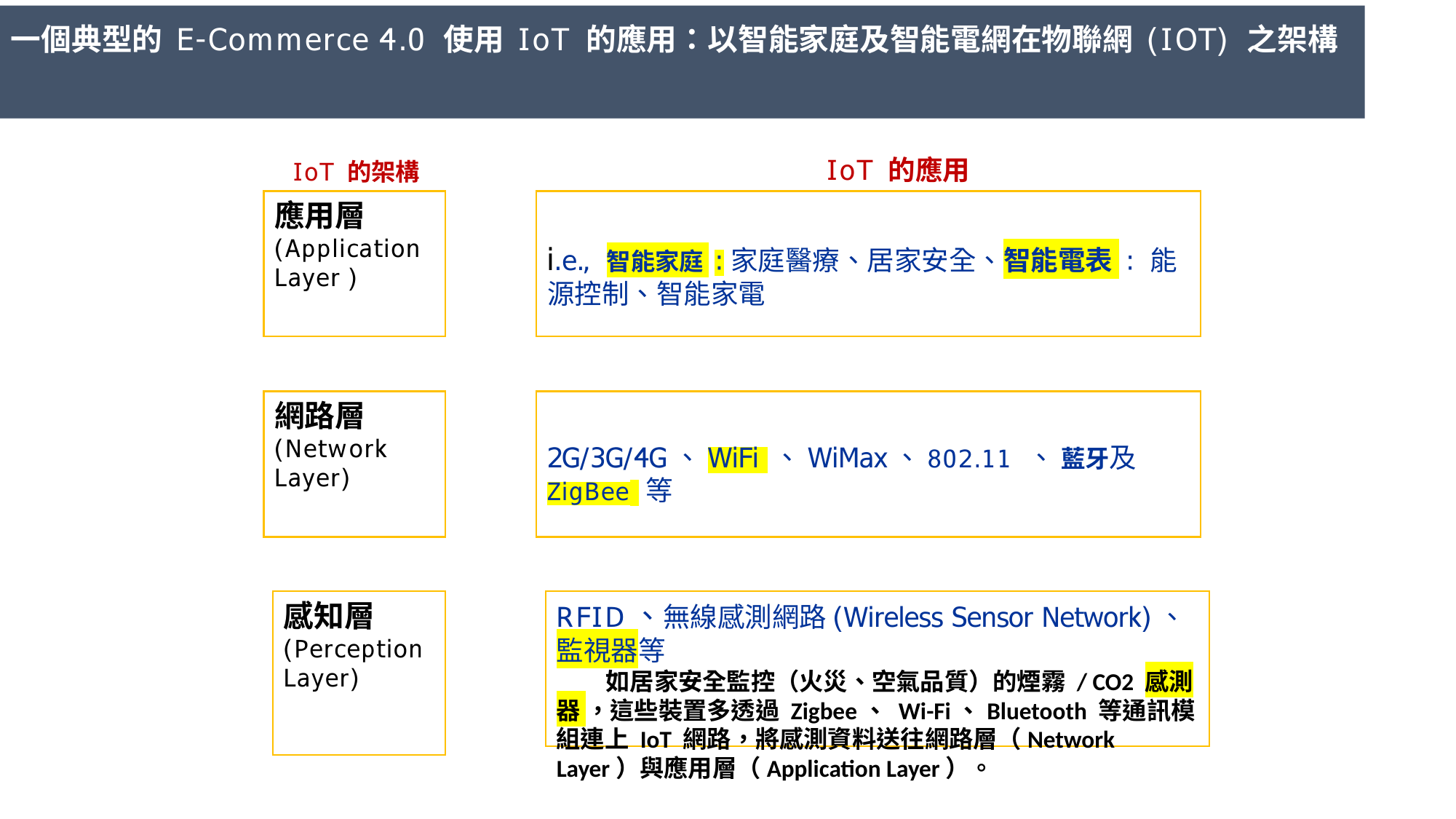

一個典型的 E-Commerce 4.0 使用 IoT 的應用：以智能家庭及智能電網在物聯網 (IOT) 之架構
IoT 的應用

IoT 的架構

應用層(Application Layer )

i.e., 智能家庭 :家庭醫療、居家安全、智能電表 : 能源控制、智能家電

網路層(Network Layer)

2G/3G/4G、WiFi 、WiMax、802.11 、 藍牙及 ZigBee 等
感知層(Perception Layer)

RFID、無線感測網路(Wireless Sensor Network)、監視器等
        如居家安全監控（火災、空氣品質）的煙霧 / CO2 感測器 ，這些裝置多透過 Zigbee、 Wi-Fi、Bluetooth 等通訊模組連上 IoT 網路，將感測資料送往網路層（Network Layer）與應用層（Application Layer）。